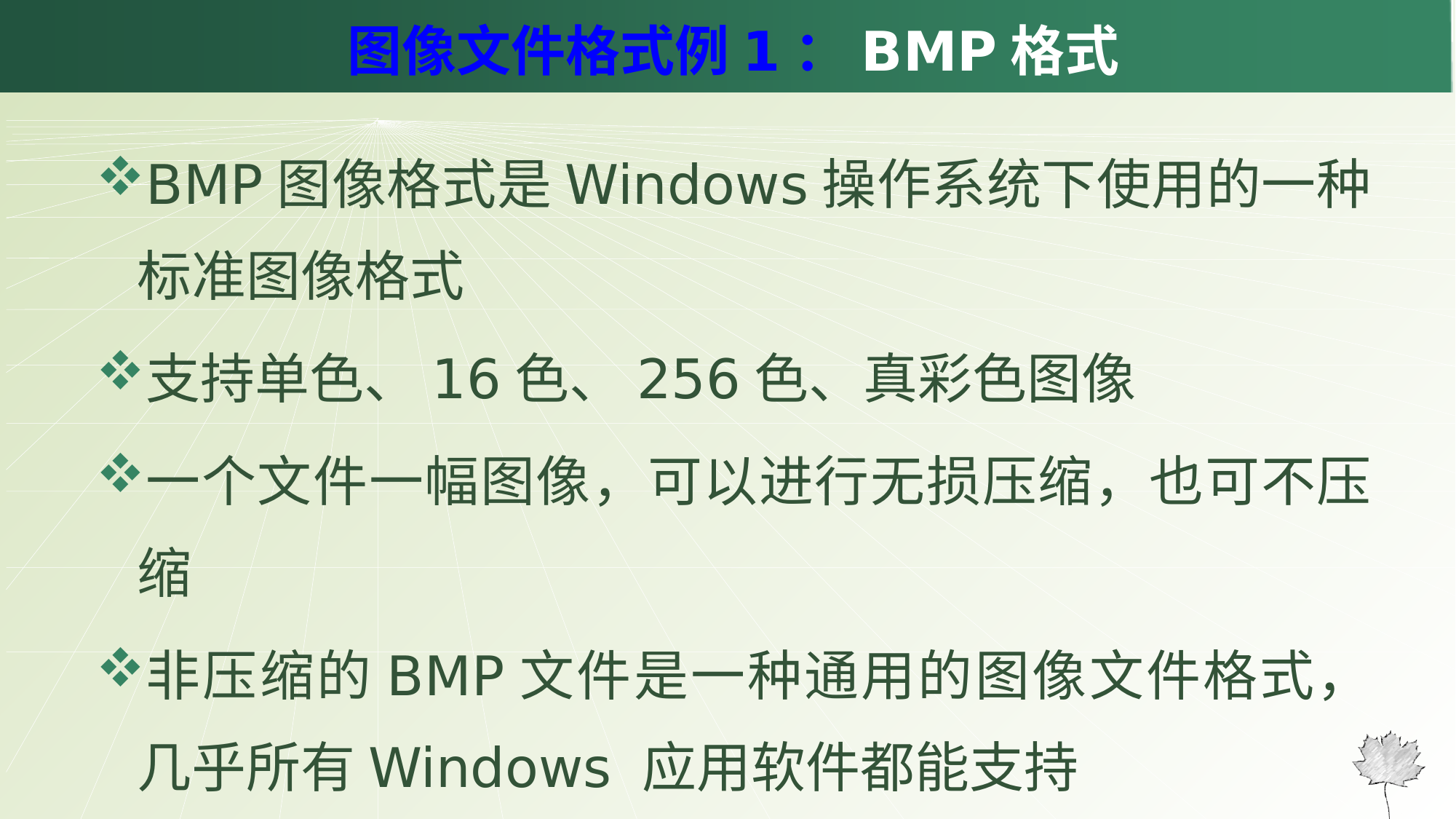

# 图像文件格式例1：BMP格式
BMP图像格式是Windows操作系统下使用的一种标准图像格式
支持单色、16色、256色、真彩色图像
一个文件一幅图像，可以进行无损压缩，也可不压缩
非压缩的BMP文件是一种通用的图像文件格式，几乎所有Windows 应用软件都能支持